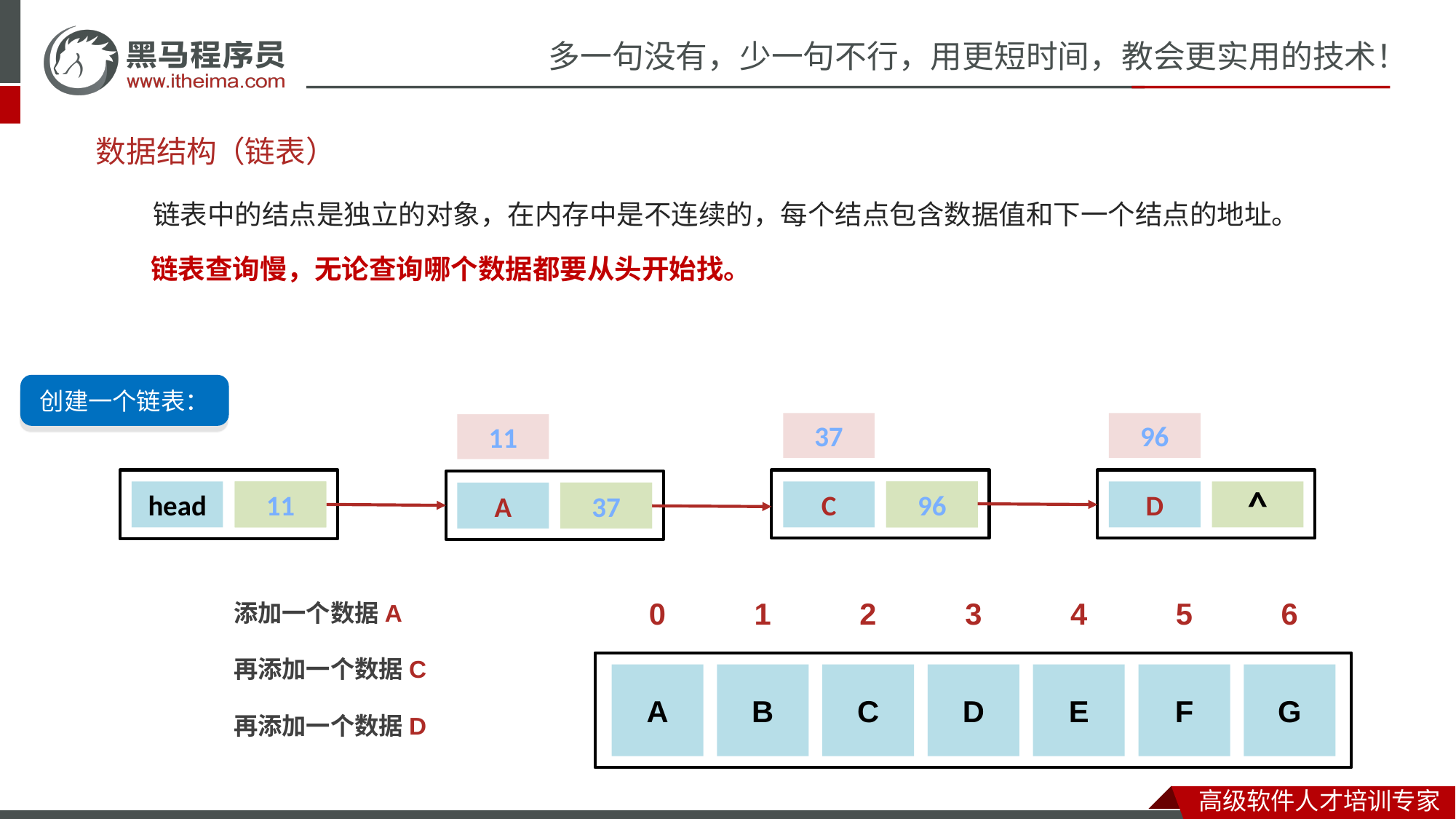

# 数据结构
（链表）
链表中的结点是独立的对象，在内存中是不连续的，每个结点包含数据值和下一个结点的地址。
链表查询慢，无论查询哪个数据都要从头开始找。
创建一个链表：
37
96
11

head
^
11
C
^
96
D
^
A
^
37
0
1
2
3
4
5
6

A
B
C
D
E
F
G
添加一个数据A
再添加一个数据C
再添加一个数据D